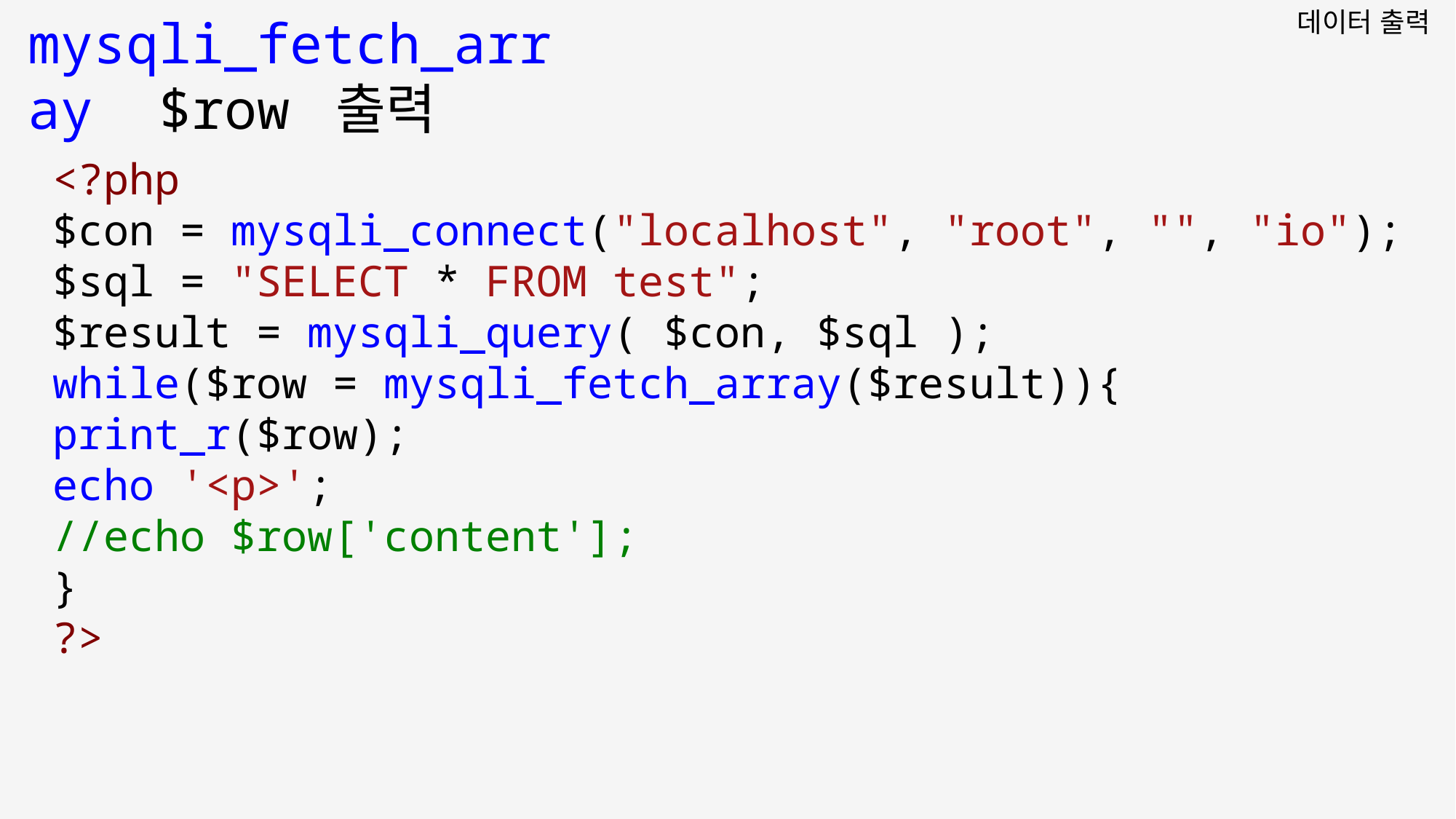

데이터 출력
mysqli_fetch_array  $row 출력
<?php
$con = mysqli_connect("localhost", "root", "", "io");
$sql = "SELECT * FROM test";
$result = mysqli_query( $con, $sql );
while($row = mysqli_fetch_array($result)){
print_r($row);
echo '<p>';
//echo $row['content'];
}
?>